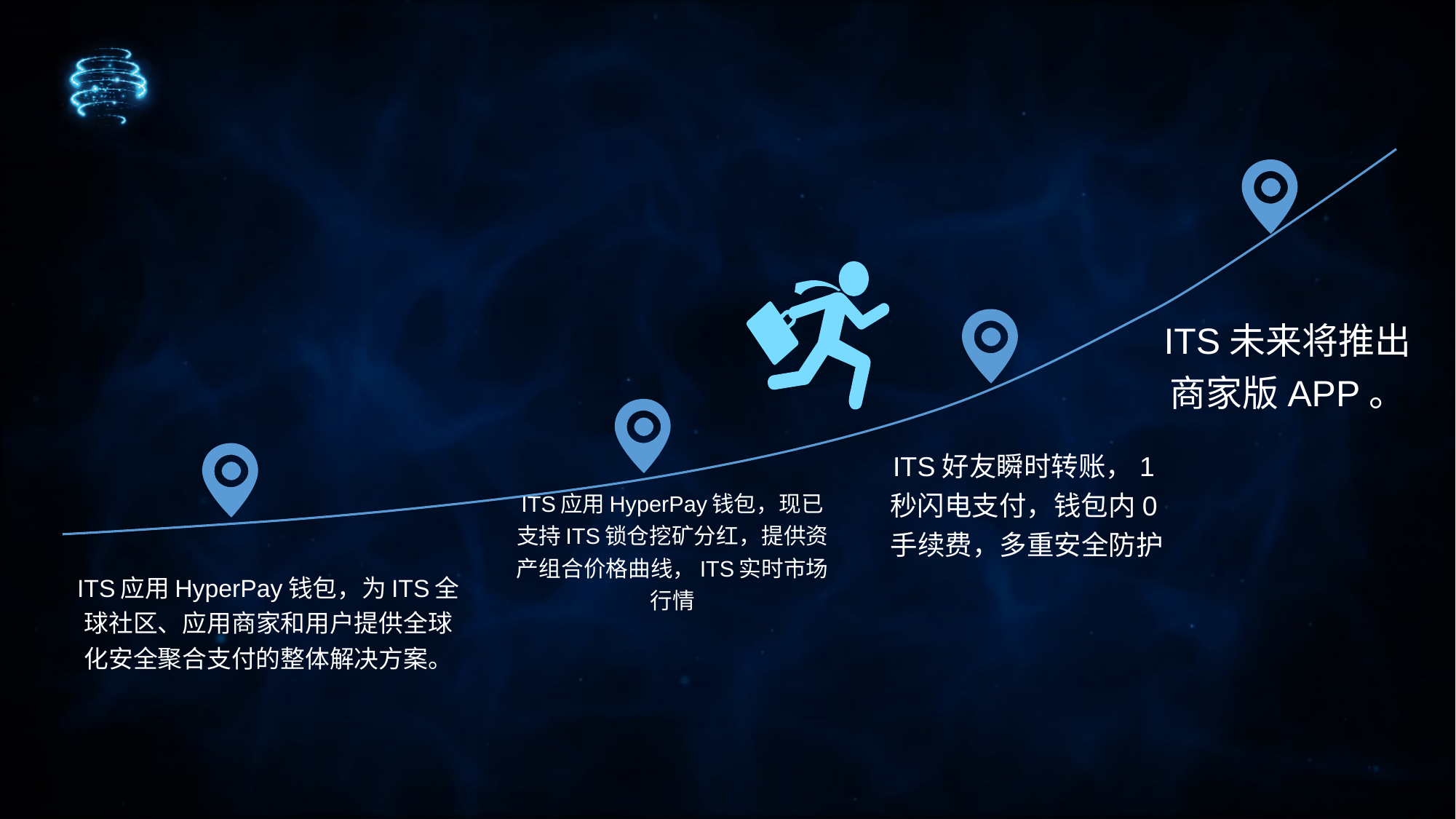

ITS未来将推出商家版APP。

ITS好友瞬时转账，1秒闪电支付，钱包内0手续费，多重安全防护

ITS应用HyperPay钱包，现已支持ITS锁仓挖矿分红，提供资产组合价格曲线，ITS实时市场行情
ITS应用HyperPay钱包，为ITS全球社区、应用商家和用户提供全球化安全聚合支付的整体解决方案。